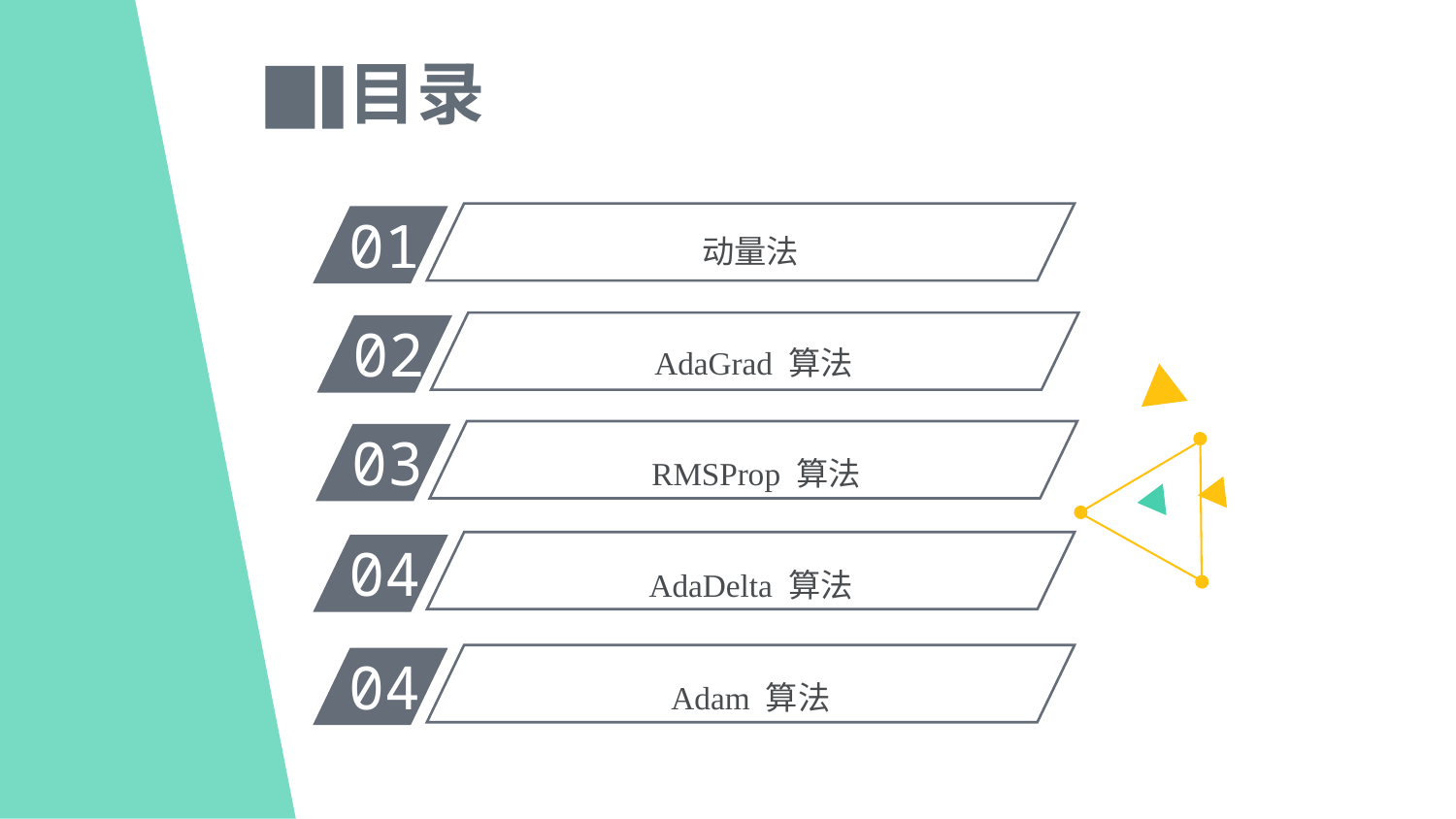

目录

01

动量法

02

AdaGrad 算法

03

RMSProp 算法
04

AdaDelta 算法
04

Adam 算法